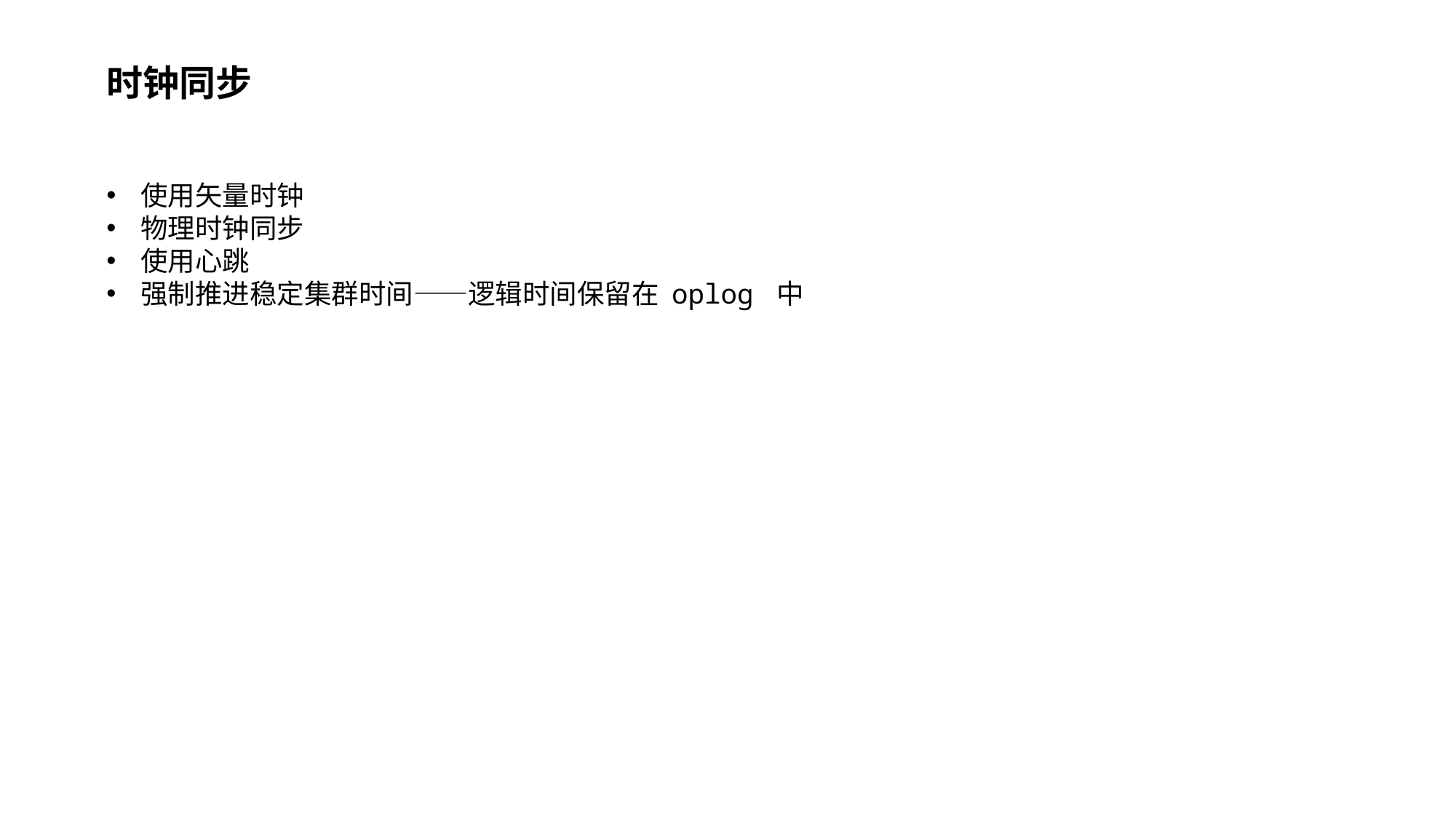

时钟同步
使用矢量时钟
物理时钟同步
使用心跳
强制推进稳定集群时间——逻辑时间保留在 oplog 中